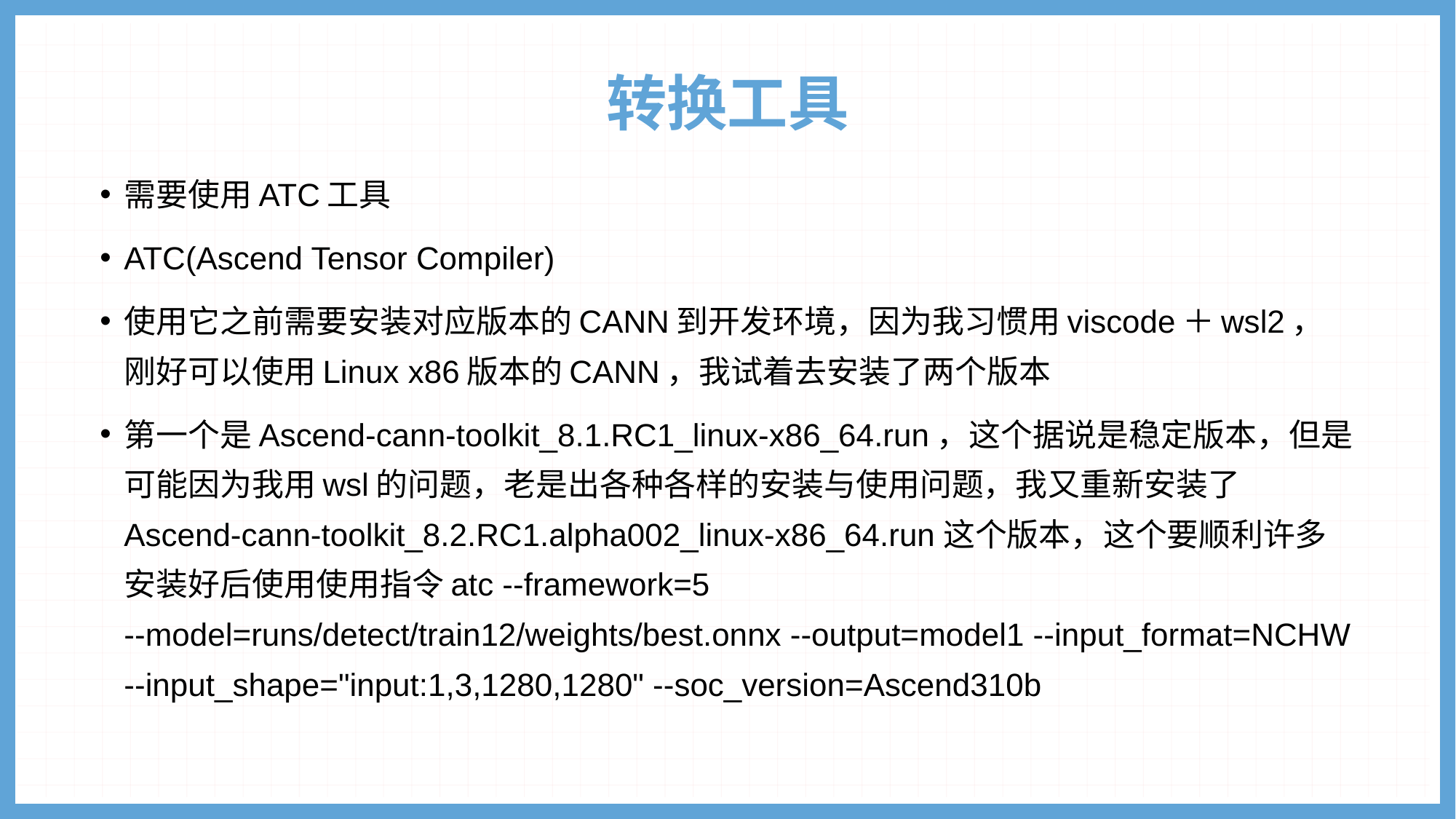

# 转换工具
需要使用ATC工具
ATC(Ascend Tensor Compiler)
使用它之前需要安装对应版本的CANN到开发环境，因为我习惯用viscode＋wsl2，刚好可以使用Linux x86版本的CANN，我试着去安装了两个版本
第一个是Ascend-cann-toolkit_8.1.RC1_linux-x86_64.run，这个据说是稳定版本，但是可能因为我用wsl的问题，老是出各种各样的安装与使用问题，我又重新安装了Ascend-cann-toolkit_8.2.RC1.alpha002_linux-x86_64.run这个版本，这个要顺利许多安装好后使用使用指令atc --framework=5 --model=runs/detect/train12/weights/best.onnx --output=model1 --input_format=NCHW --input_shape="input:1,3,1280,1280" --soc_version=Ascend310b